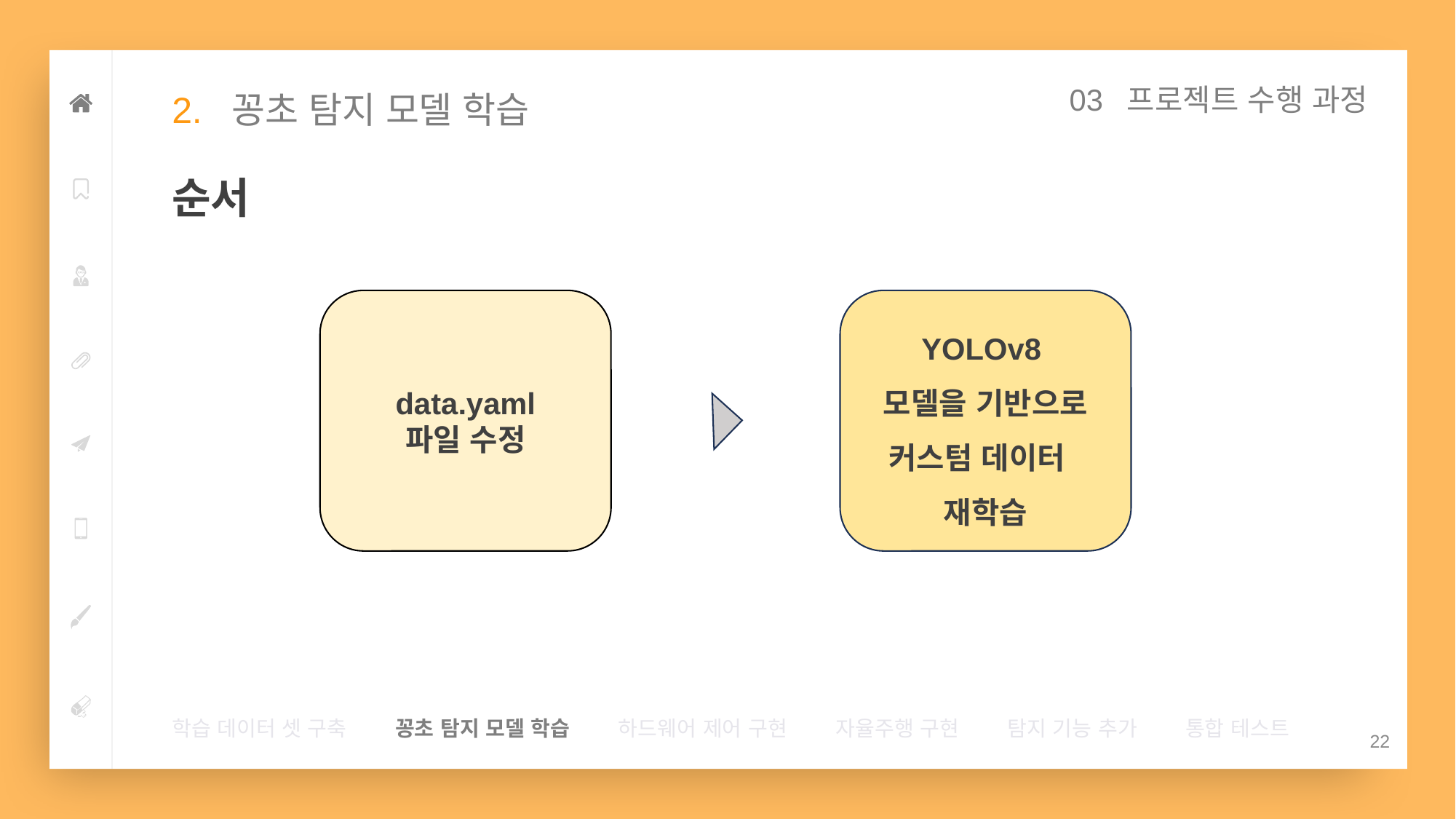

03  프로젝트 수행 과정
# 2.  꽁초 탐지 모델 학습
순서

YOLOv8
모델을 기반으로
커스텀 데이터
재학습
data.yaml
파일 수정​

학습 데이터 셋 구축        꽁초 탐지 모델 학습        하드웨어 제어 구현        자율주행 구현        탐지 기능 추가        통합 테스트
22